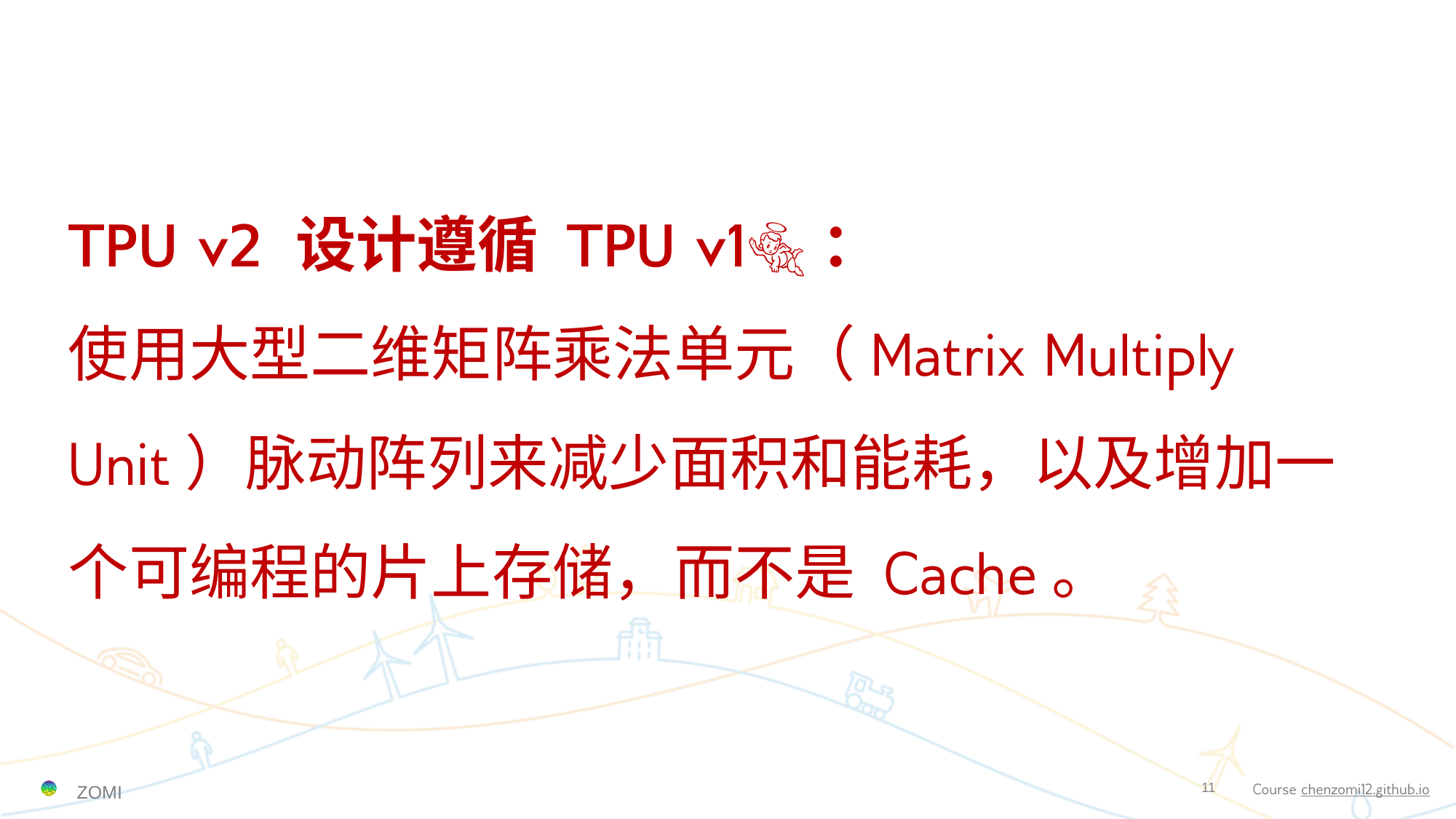

TPU v2 设计遵循 TPU v1👼：
使用大型二维矩阵乘法单元（Matrix Multiply Unit）脉动阵列来减少面积和能耗，以及增加一个可编程的片上存储，而不是 Cache。